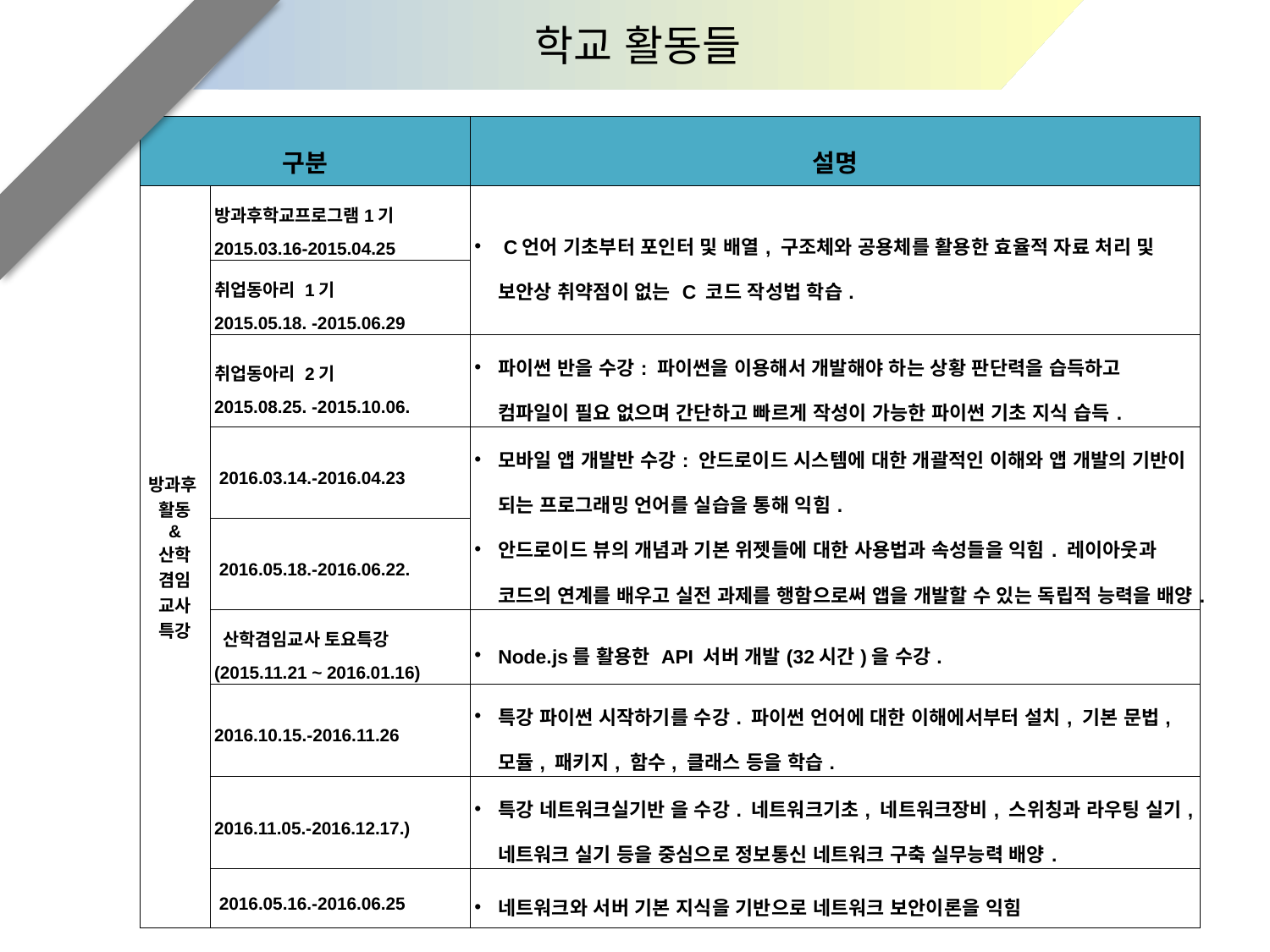

학교 활동들
| 구분 |  | 설명 |
| --- | --- | --- |
| 방과후 활동 & 산학 겸임 교사 특강 | 방과후학교프로그램1기 2015.03.16-2015.04.25 | C언어 기초부터 포인터 및 배열, 구조체와 공용체를 활용한 효율적 자료 처리 및 보안상 취약점이 없는 C 코드 작성법 학습. |
|  | 취업동아리 1기 2015.05.18. -2015.06.29 |  |
|  | 취업동아리 2기 2015.08.25. -2015.10.06. | 파이썬 반을 수강: 파이썬을 이용해서 개발해야 하는 상황 판단력을 습득하고 컴파일이 필요 없으며 간단하고 빠르게 작성이 가능한 파이썬 기초 지식 습득. |
|  | 2016.03.14.-2016.04.23 | 모바일 앱 개발반 수강: 안드로이드 시스템에 대한 개괄적인 이해와 앱 개발의 기반이 되는 프로그래밍 언어를 실습을 통해 익힘. 안드로이드 뷰의 개념과 기본 위젯들에 대한 사용법과 속성들을 익힘. 레이아웃과 코드의 연계를 배우고 실전 과제를 행함으로써 앱을 개발할 수 있는 독립적 능력을 배양. |
|  | 2016.05.18.-2016.06.22. |  |
|  | 산학겸임교사 토요특강(2015.11.21 ~ 2016.01.16) | Node.js를 활용한 API 서버 개발(32시간)을 수강. |
|  | 2016.10.15.-2016.11.26 | 특강 파이썬 시작하기를 수강. 파이썬 언어에 대한 이해에서부터 설치, 기본 문법, 모듈, 패키지, 함수, 클래스 등을 학습. |
|  | 2016.11.05.-2016.12.17.) | 특강 네트워크실기반 을 수강. 네트워크기초, 네트워크장비, 스위칭과 라우팅 실기, 네트워크 실기 등을 중심으로 정보통신 네트워크 구축 실무능력 배양. |
|  | 2016.05.16.-2016.06.25 | 네트워크와 서버 기본 지식을 기반으로 네트워크 보안이론을 익힘 |